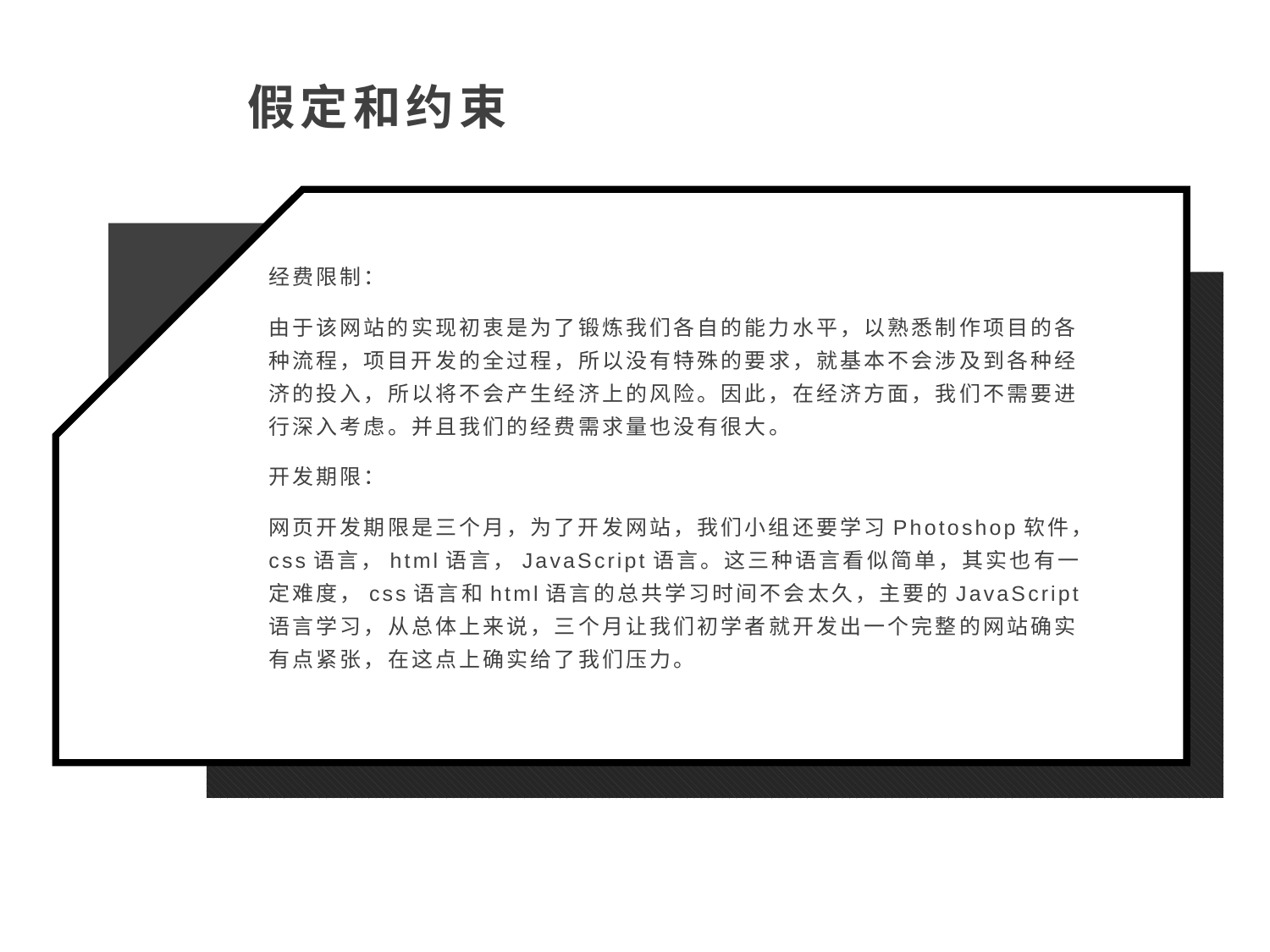

假定和约束

经费限制：
由于该网站的实现初衷是为了锻炼我们各自的能力水平，以熟悉制作项目的各种流程，项目开发的全过程，所以没有特殊的要求，就基本不会涉及到各种经济的投入，所以将不会产生经济上的风险。因此，在经济方面，我们不需要进行深入考虑。并且我们的经费需求量也没有很大。
开发期限：
网页开发期限是三个月，为了开发网站，我们小组还要学习Photoshop软件，css语言，html语言，JavaScript语言。这三种语言看似简单，其实也有一定难度，css语言和html语言的总共学习时间不会太久，主要的JavaScript语言学习，从总体上来说，三个月让我们初学者就开发出一个完整的网站确实有点紧张，在这点上确实给了我们压力。